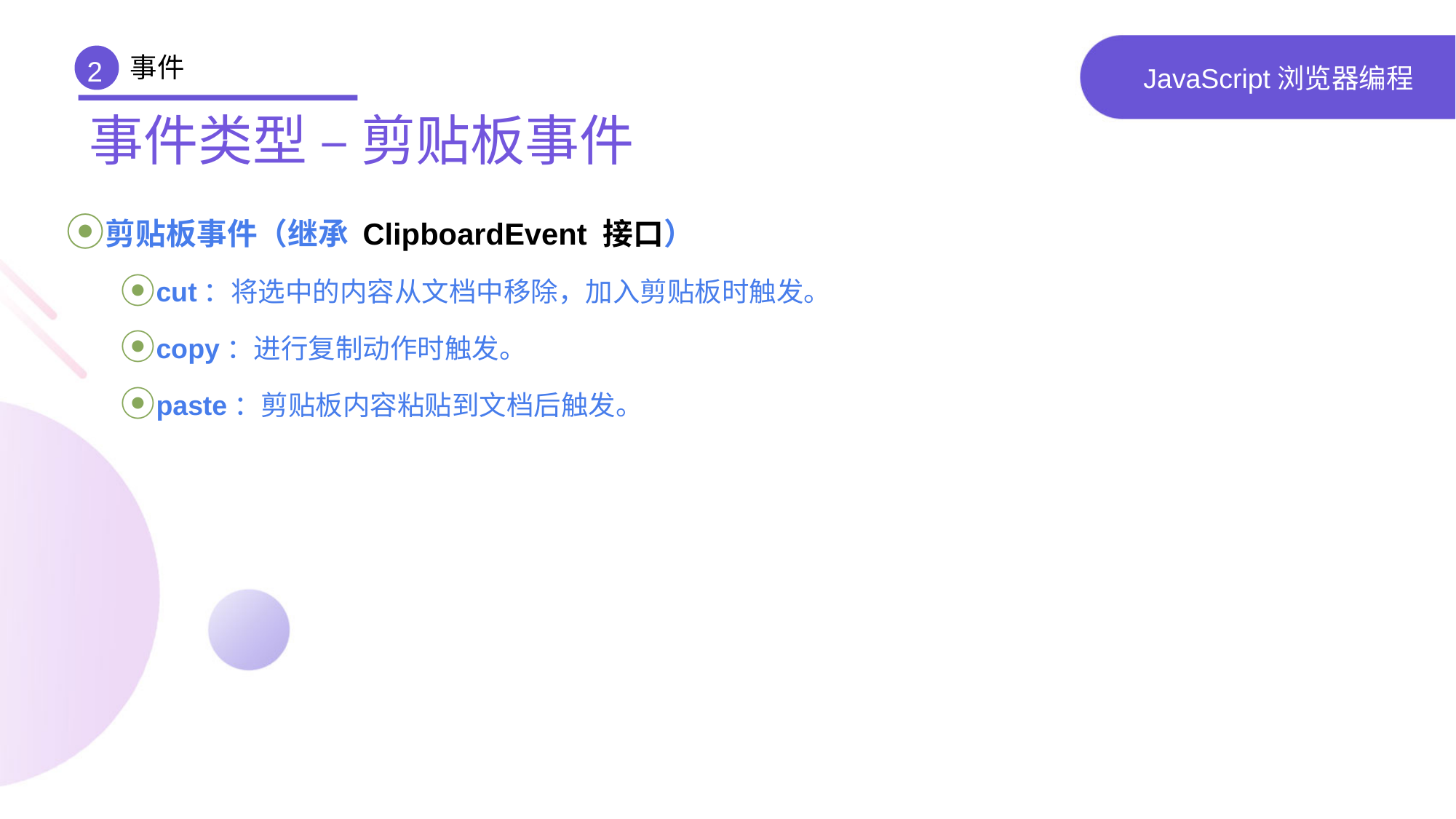

事件
2
# JavaScript浏览器编程
事件类型 – 剪贴板事件
剪贴板事件（继承 ClipboardEvent 接口）
cut：将选中的内容从文档中移除，加入剪贴板时触发。
copy：进行复制动作时触发。
paste：剪贴板内容粘贴到文档后触发。